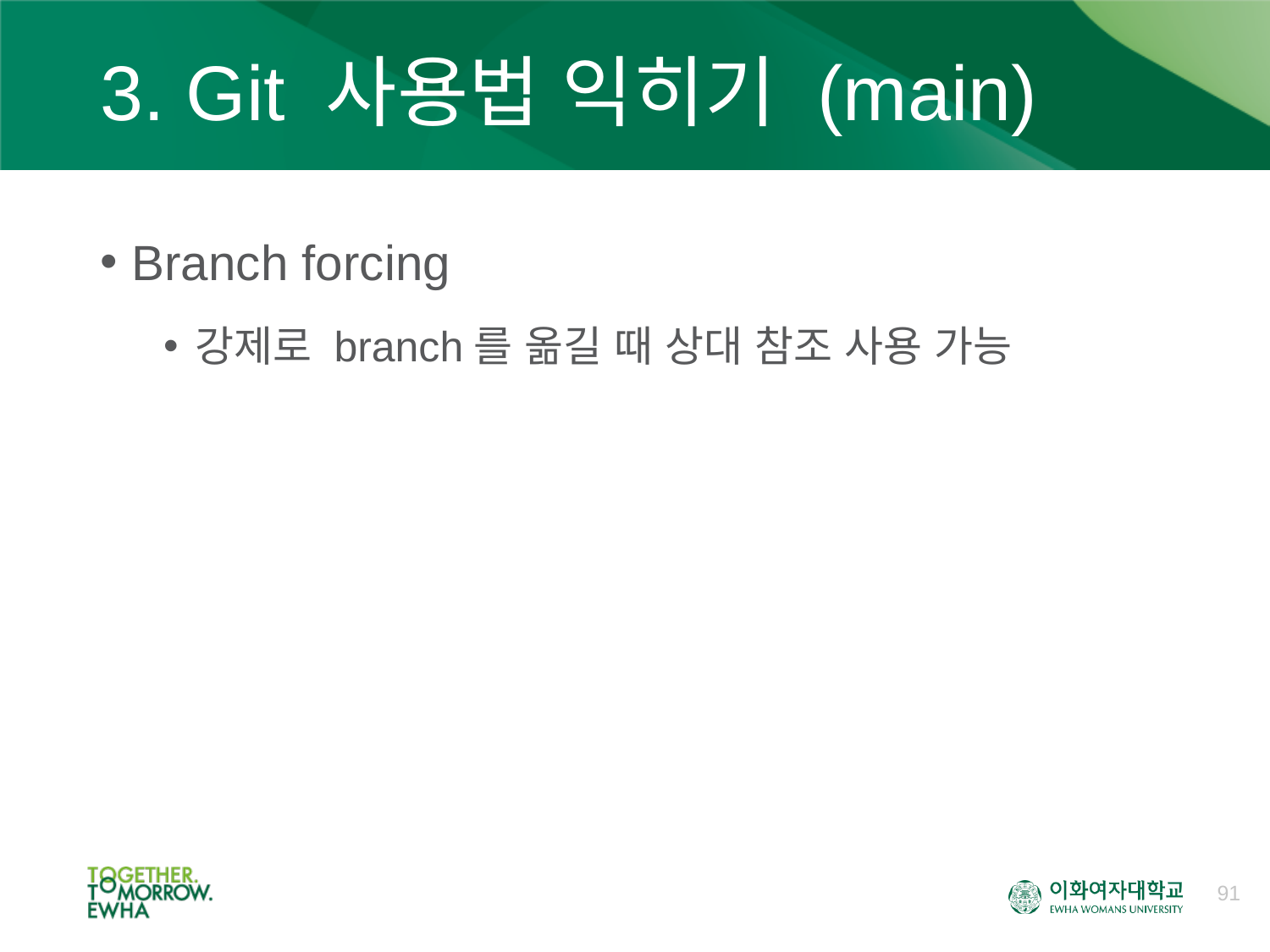

# 3. Git 사용법 익히기 (main)
Branch forcing
강제로 branch를 옮길 때 상대 참조 사용 가능

91